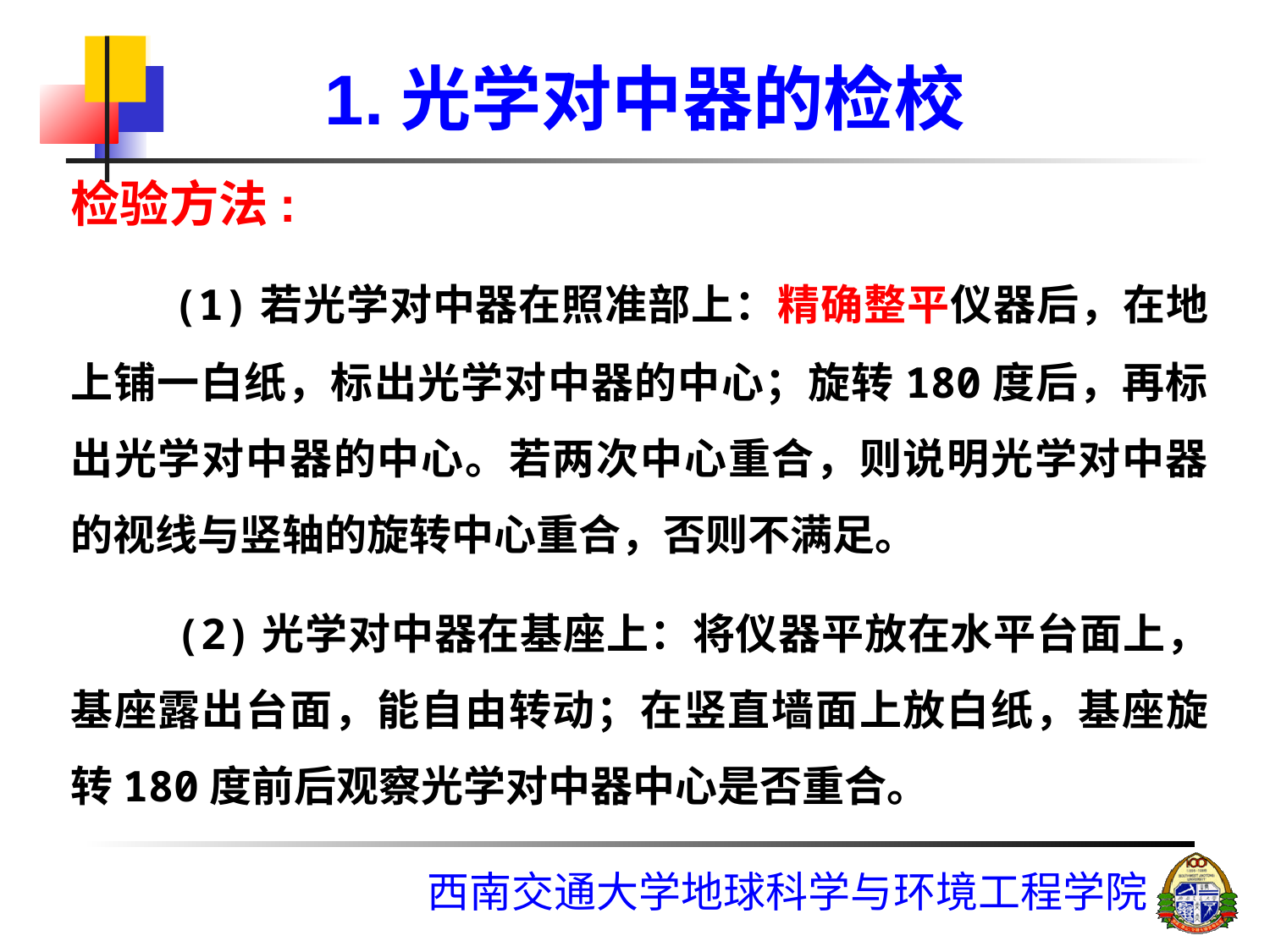

# 1.光学对中器的检校
检验方法:
       (1)若光学对中器在照准部上：精确整平仪器后，在地上铺一白纸，标出光学对中器的中心；旋转180度后，再标出光学对中器的中心。若两次中心重合，则说明光学对中器的视线与竖轴的旋转中心重合，否则不满足。
    (2)光学对中器在基座上：将仪器平放在水平台面上，基座露出台面，能自由转动；在竖直墙面上放白纸，基座旋转180度前后观察光学对中器中心是否重合。